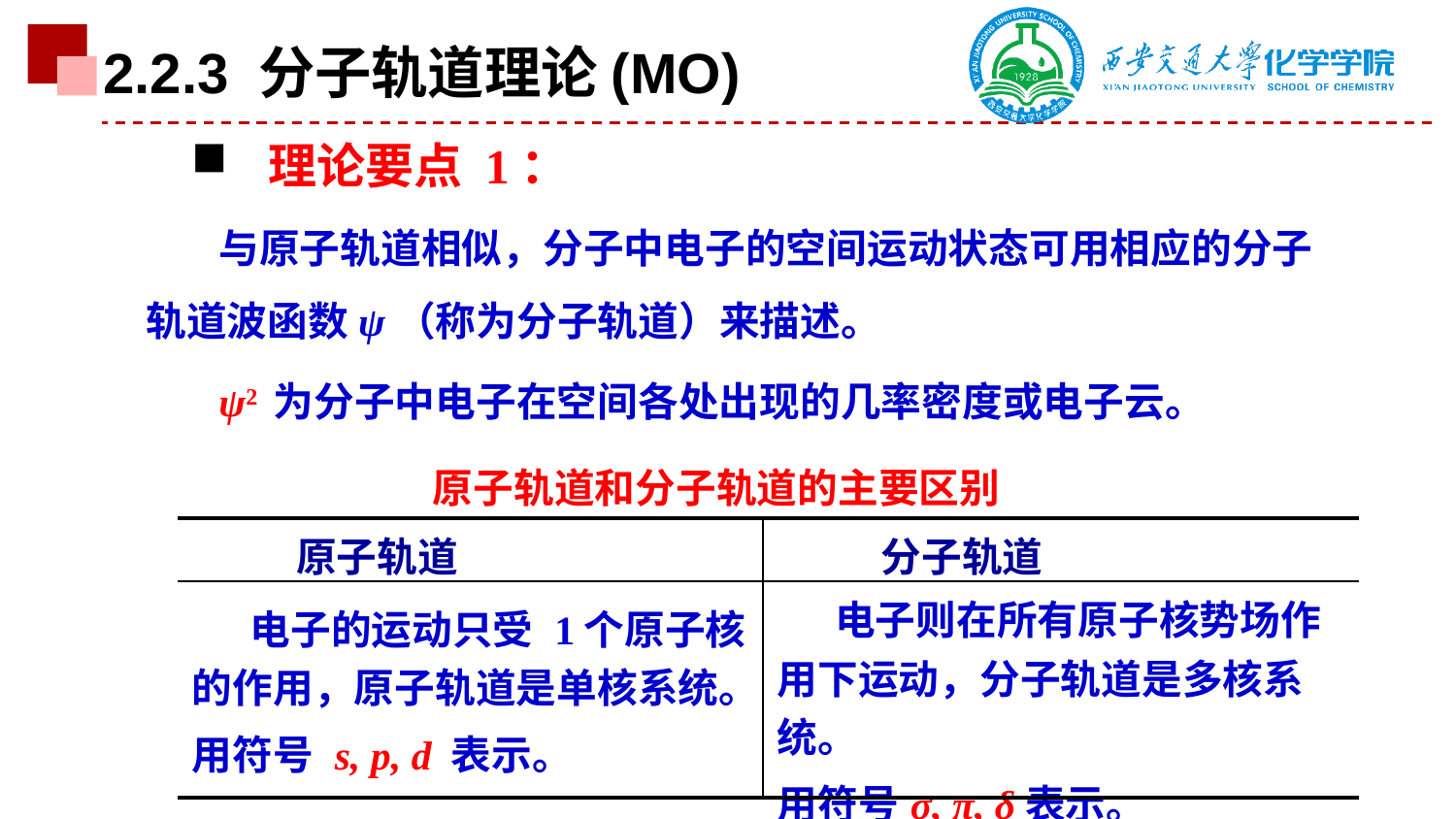

2.2.3 分子轨道理论(MO)
 理论要点 1：
与原子轨道相似，分子中电子的空间运动状态可用相应的分子轨道波函数ψ（称为分子轨道）来描述。
ψ2 为分子中电子在空间各处出现的几率密度或电子云。
原子轨道和分子轨道的主要区别
| 原子轨道 | 分子轨道 |
| --- | --- |
| 电子的运动只受 1个原子核的作用，原子轨道是单核系统。 用符号 s, p, d 表示。 | 电子则在所有原子核势场作用下运动，分子轨道是多核系统。 用符号σ, π, δ表示。 |